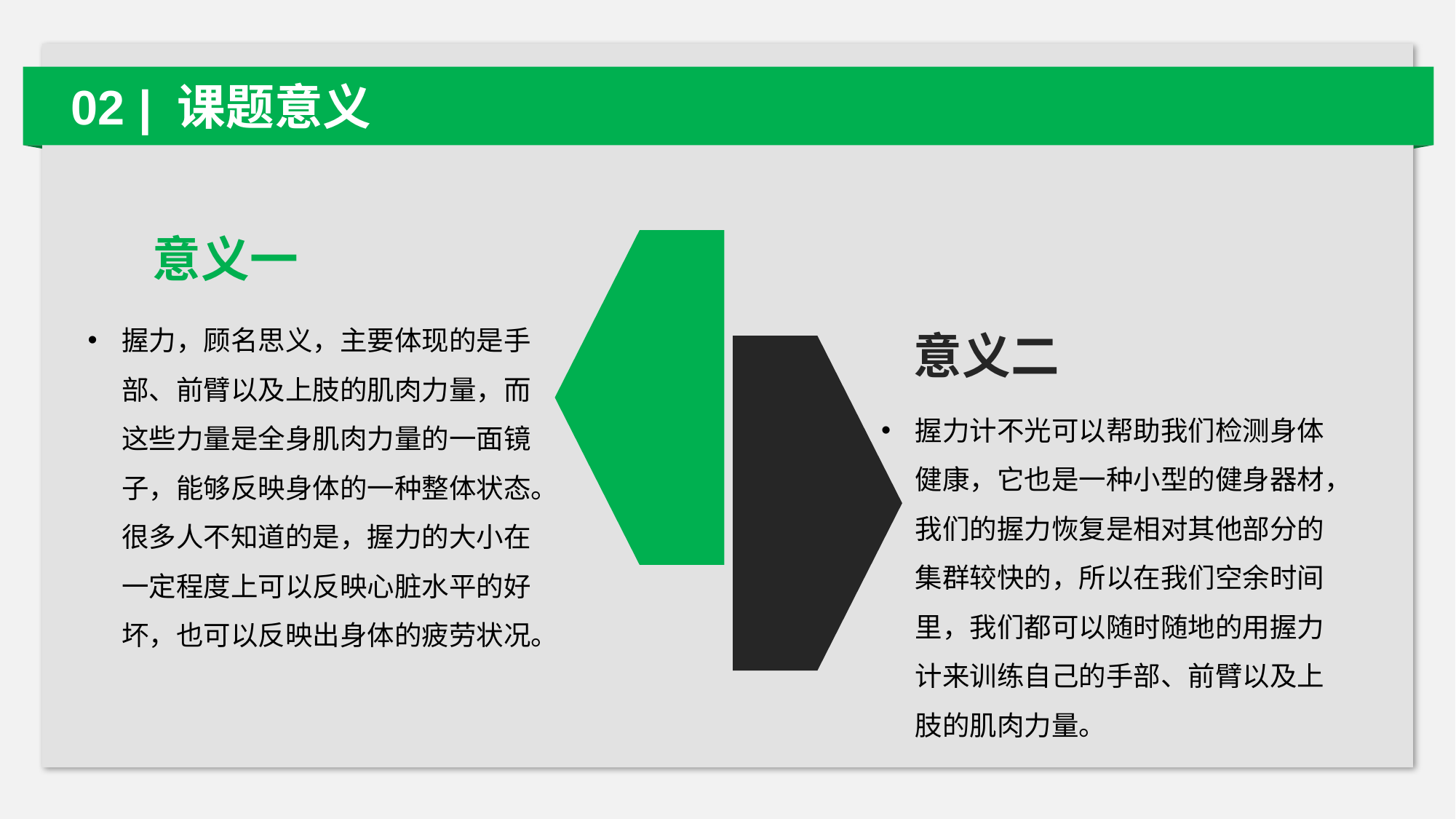

02 | 课题意义
意义一

握力，顾名思义，主要体现的是手部、前臂以及上肢的肌肉力量，而这些力量是全身肌肉力量的一面镜子，能够反映身体的一种整体状态。很多人不知道的是，握力的大小在一定程度上可以反映心脏水平的好坏，也可以反映出身体的疲劳状况。
意义二

握力计不光可以帮助我们检测身体健康，它也是一种小型的健身器材，我们的握力恢复是相对其他部分的集群较快的，所以在我们空余时间里，我们都可以随时随地的用握力计来训练自己的手部、前臂以及上肢的肌肉力量。